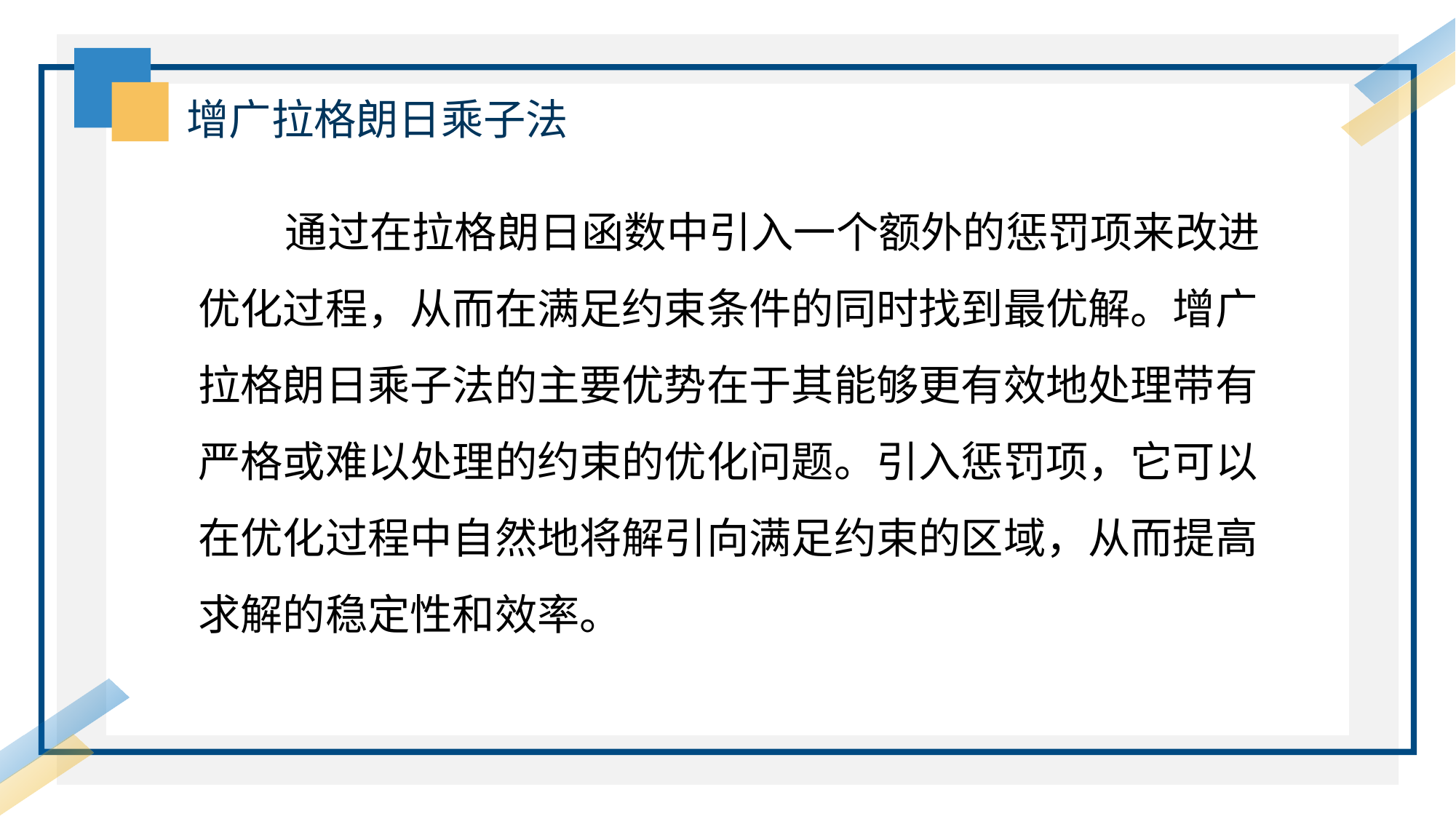

增广拉格朗日乘子法
             通过在拉格朗日函数中引入一个额外的惩罚项来改进
优化过程，从而在满足约束条件的同时找到最优解。增广拉格朗日乘子法的主要优势在于其能够更有效地处理带有严格或难以处理的约束的优化问题。引入惩罚项，它可以在优化过程中自然地将解引向满足约束的区域，从而提高求解的稳定性和效率。